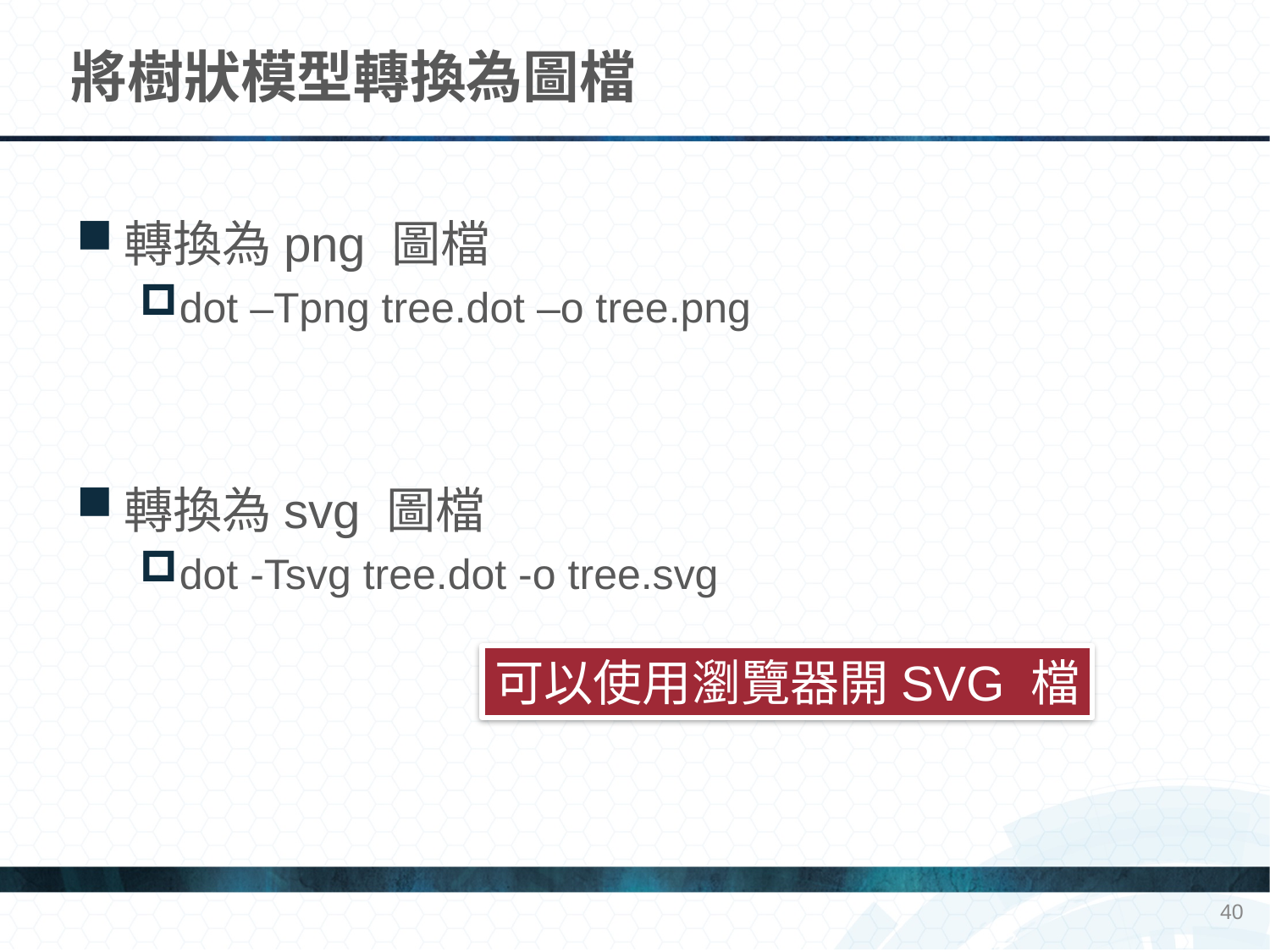

# 將樹狀模型轉換為圖檔
轉換為png 圖檔
dot –Tpng tree.dot –o tree.png

轉換為svg 圖檔
dot -Tsvg tree.dot -o tree.svg

可以使用瀏覽器開SVG 檔
40